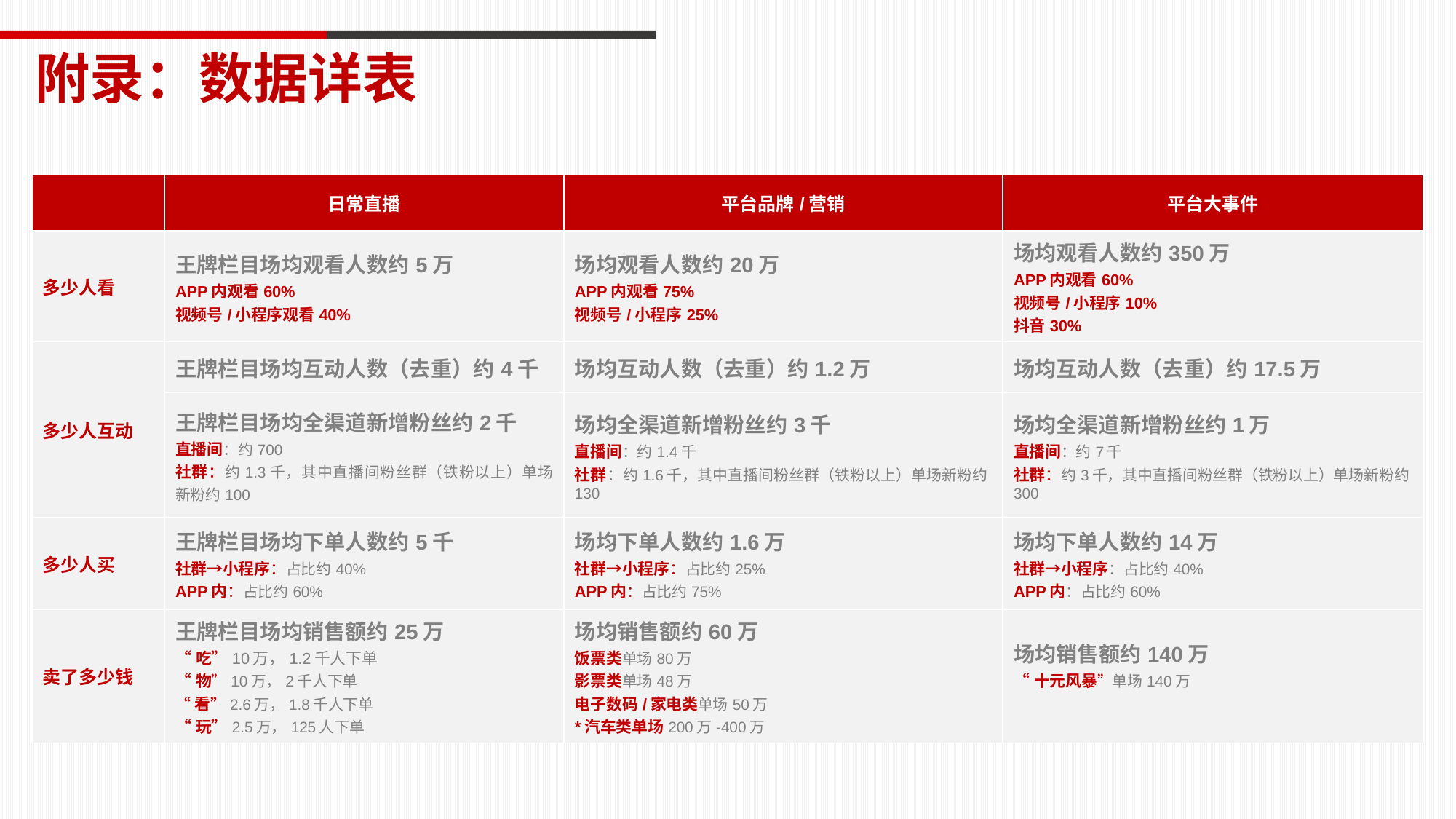

附录：数据详表
|  | 日常直播 | 平台品牌/营销 | 平台大事件 |
| --- | --- | --- | --- |
| 多少人看 | 王牌栏目场均观看人数约5万 APP内观看60% 视频号/小程序观看40% | 场均观看人数约20万 APP内观看75% 视频号/小程序25% | 场均观看人数约350万 APP内观看60% 视频号/小程序10% 抖音30% |
| 多少人互动 | 王牌栏目场均互动人数（去重）约4千 | 场均互动人数（去重）约1.2万 | 场均互动人数（去重）约17.5万 |
|  | 王牌栏目场均全渠道新增粉丝约2千 直播间：约700 社群：约1.3千，其中直播间粉丝群（铁粉以上）单场新粉约100 | 场均全渠道新增粉丝约3千 直播间：约1.4千 社群：约1.6千，其中直播间粉丝群（铁粉以上）单场新粉约130 | 场均全渠道新增粉丝约1万 直播间：约7千 社群：约3千，其中直播间粉丝群（铁粉以上）单场新粉约300 |
| 多少人买 | 王牌栏目场均下单人数约5千 社群→小程序：占比约40% APP内：占比约60% | 场均下单人数约1.6万 社群→小程序：占比约25% APP内：占比约75% | 场均下单人数约14万 社群→小程序：占比约40% APP内：占比约60% |
| 卖了多少钱 | 王牌栏目场均销售额约25万 “吃”10万，1.2千人下单 “物”10万，2千人下单 “看”2.6万，1.8千人下单 “玩”2.5万，125人下单 | 场均销售额约60万 饭票类单场80万 影票类单场48万 电子数码/家电类单场50万 \*汽车类单场200万-400万 | 场均销售额约140万 “十元风暴”单场140万 |